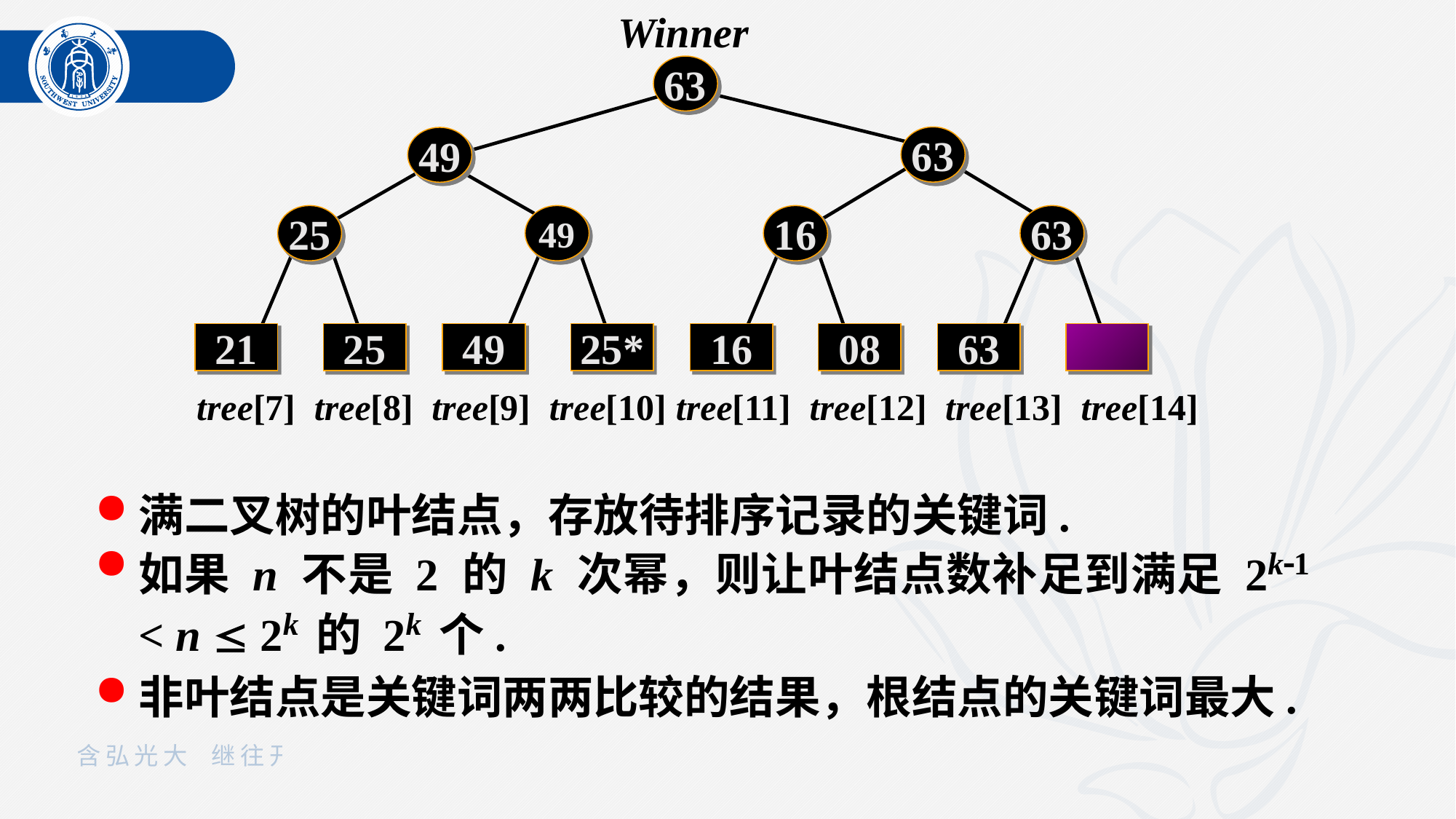

Winner
63

63
49

25
49
16
63

21
25
49
25*
16
08
63

tree[7]  tree[8]  tree[9]  tree[10] tree[11]  tree[12]  tree[13]  tree[14]

满二叉树的叶结点，存放待排序记录的关键词.
如果 n 不是 2 的 k 次幂，则让叶结点数补足到满足 2k−1 < n ≤ 2k 的 2k 个.
非叶结点是关键词两两比较的结果，根结点的关键词最大.